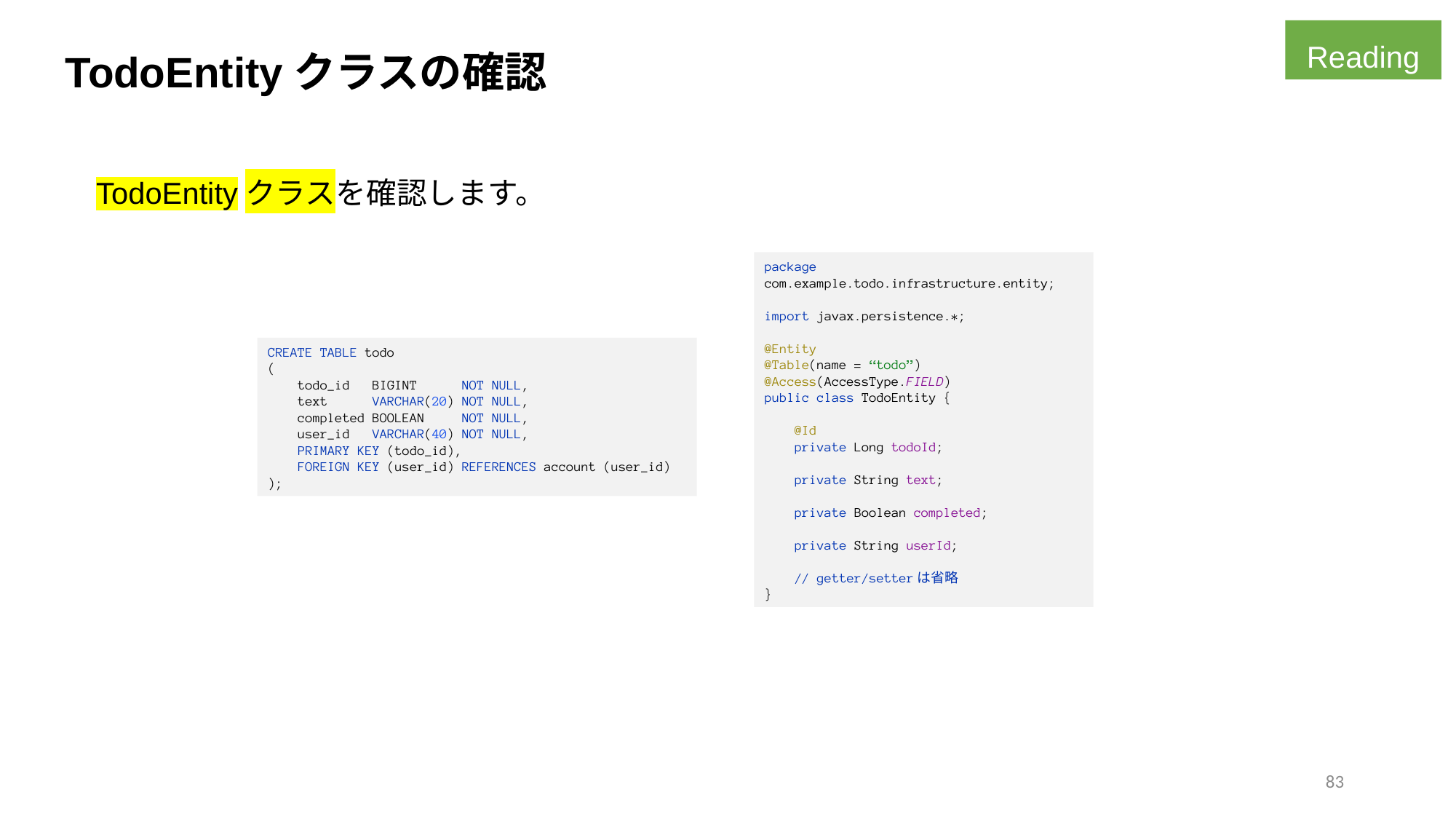

Reading
TodoEntityクラスの確認
TodoEntityクラスを確認します。
package com.example.todo.infrastructure.entity;
import javax.persistence.*;
@Entity
@Table(name = “todo”)
@Access(AccessType.FIELD)
public class TodoEntity {
    @Id
    private Long todoId;
    private String text;
    private Boolean completed;
    private String userId;
    // getter/setterは省略
}
CREATE TABLE todo
(
    todo_id   BIGINT      NOT NULL,
    text      VARCHAR(20) NOT NULL,
    completed BOOLEAN     NOT NULL,
    user_id   VARCHAR(40) NOT NULL,
    PRIMARY KEY (todo_id),
    FOREIGN KEY (user_id) REFERENCES account (user_id)
);
83